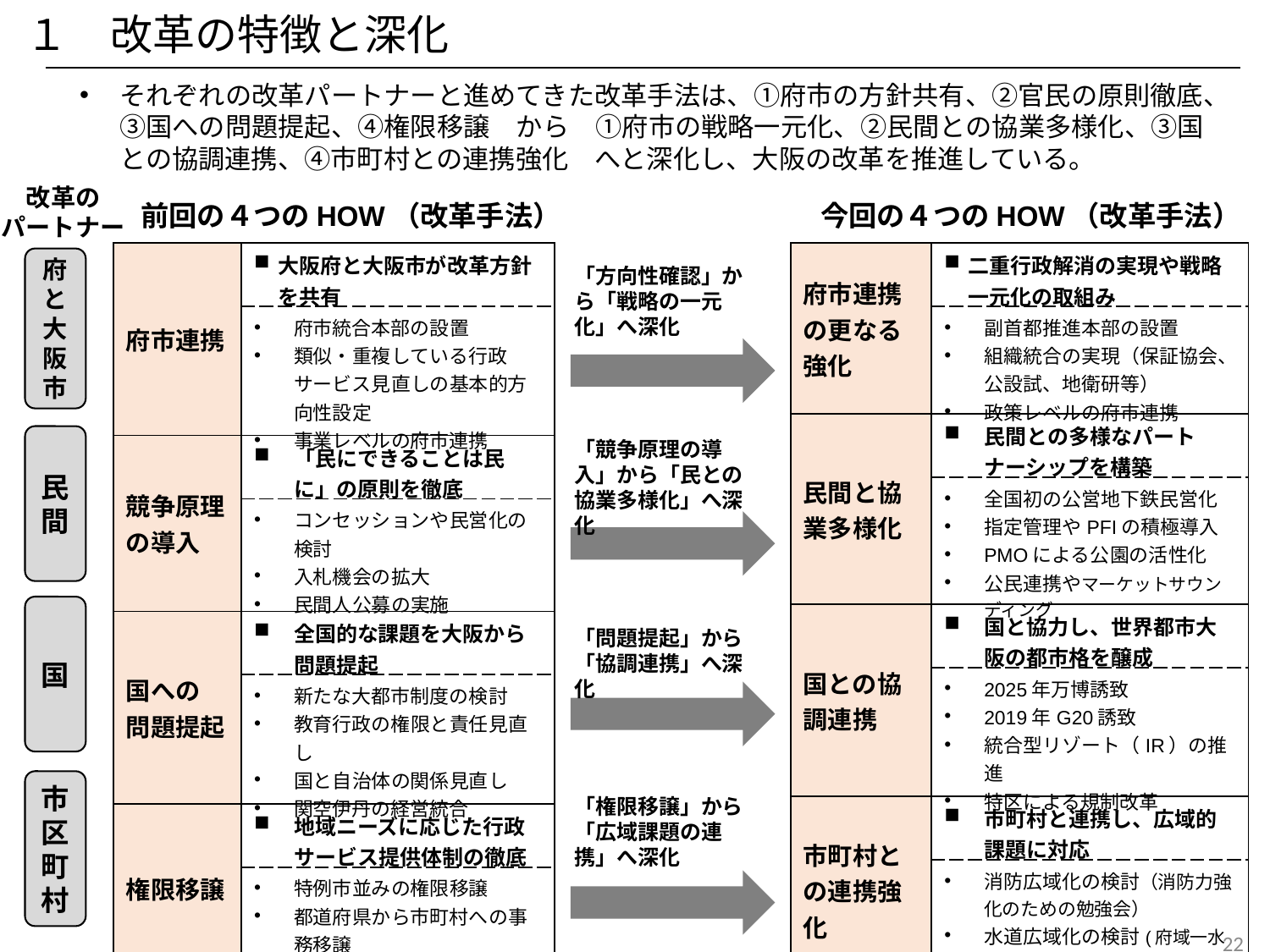

１　改革の特徴と深化
それぞれの改革パートナーと進めてきた改革手法は、①府市の方針共有、②官民の原則徹底、③国への問題提起、④権限移譲　から　①府市の戦略一元化、②民間との協業多様化、③国との協調連携、④市町村との連携強化　へと深化し、大阪の改革を推進している。
改革の
パートナー
前回の４つのHOW（改革手法）
今回の４つのHOW（改革手法）
| 府市連携 の更なる強化 | 二重行政解消の実現や戦略一元化の取組み |
| --- | --- |
|  | 副首都推進本部の設置 組織統合の実現（保証協会、公設試、地衛研等） 政策レベルの府市連携 |
| 民間と協業多様化 | 民間との多様なパートナーシップを構築 |
|  | 全国初の公営地下鉄民営化 指定管理やPFIの積極導入 PMOによる公園の活性化 公民連携やマーケットサウンディング |
| 国との協調連携 | 国と協力し、世界都市大阪の都市格を醸成 |
|  | 2025年万博誘致 2019年G20誘致 統合型リゾート（IR）の推進 特区による規制改革 |
| 市町村との連携強化 | 市町村と連携し、広域的課題に対応 |
|  | 消防広域化の検討（消防力強化のための勉強会） 水道広域化の検討(府域一水道に向けた水道のあり方検討協議会) |
| 府市連携 | 大阪府と大阪市が改革方針を共有 |
| --- | --- |
|  | 府市統合本部の設置 類似・重複している行政サービス見直しの基本的方向性設定 事業レベルの府市連携 |
| 競争原理 の導入 | 「民にできることは民に」の原則を徹底 |
|  | コンセッションや民営化の検討 入札機会の拡大 民間人公募の実施 |
| 国への 問題提起 | 全国的な課題を大阪から問題提起 |
|  | 新たな大都市制度の検討 教育行政の権限と責任見直し 国と自治体の関係見直し 関空伊丹の経営統合 |
| 権限移譲 | 地域ニーズに応じた行政サービス提供体制の徹底 |
|  | 特例市並みの権限移譲 都道府県から市町村への事務移譲 区役所（区長）裁量拡大 |
府と大阪市
「方向性確認」から「戦略の一元化」へ深化

民間
「競争原理の導入」から「民との協業多様化」へ深化

国
「問題提起」から「協調連携」へ深化

市区町村
「権限移譲」から「広域課題の連携」へ深化

22